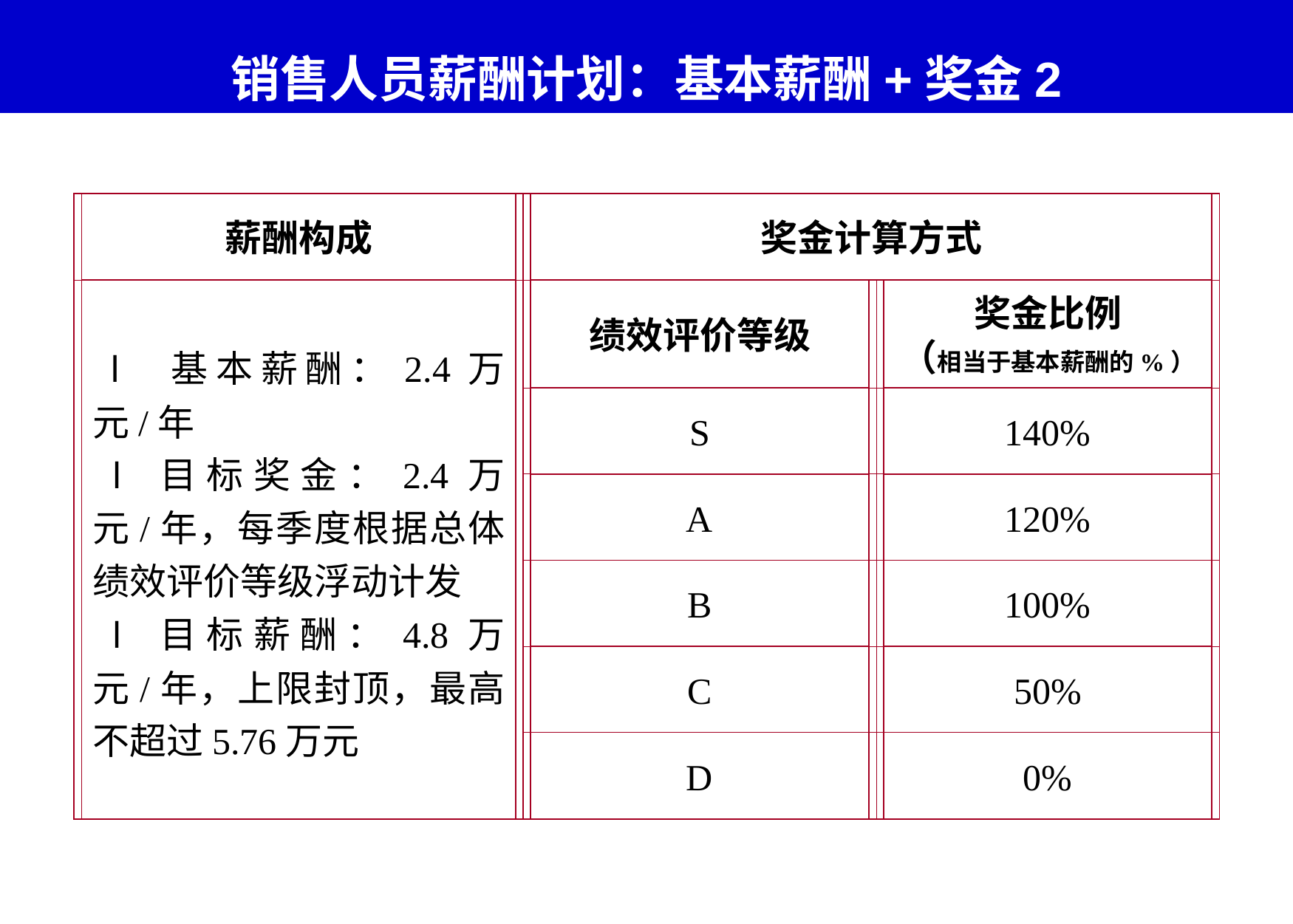

# 销售人员薪酬计划：基本薪酬+奖金2

薪酬构成

奖金计算方式

 l  基本薪酬：2.4万元/年
 l 目标奖金：2.4万元/年，每季度根据总体绩效评价等级浮动计发
 l 目标薪酬：4.8万元/年，上限封顶，最高不超过5.76万元

绩效评价等级

奖金比例
（相当于基本薪酬的%）

S

140%

A

120%

B

100%

C

50%

D

0%